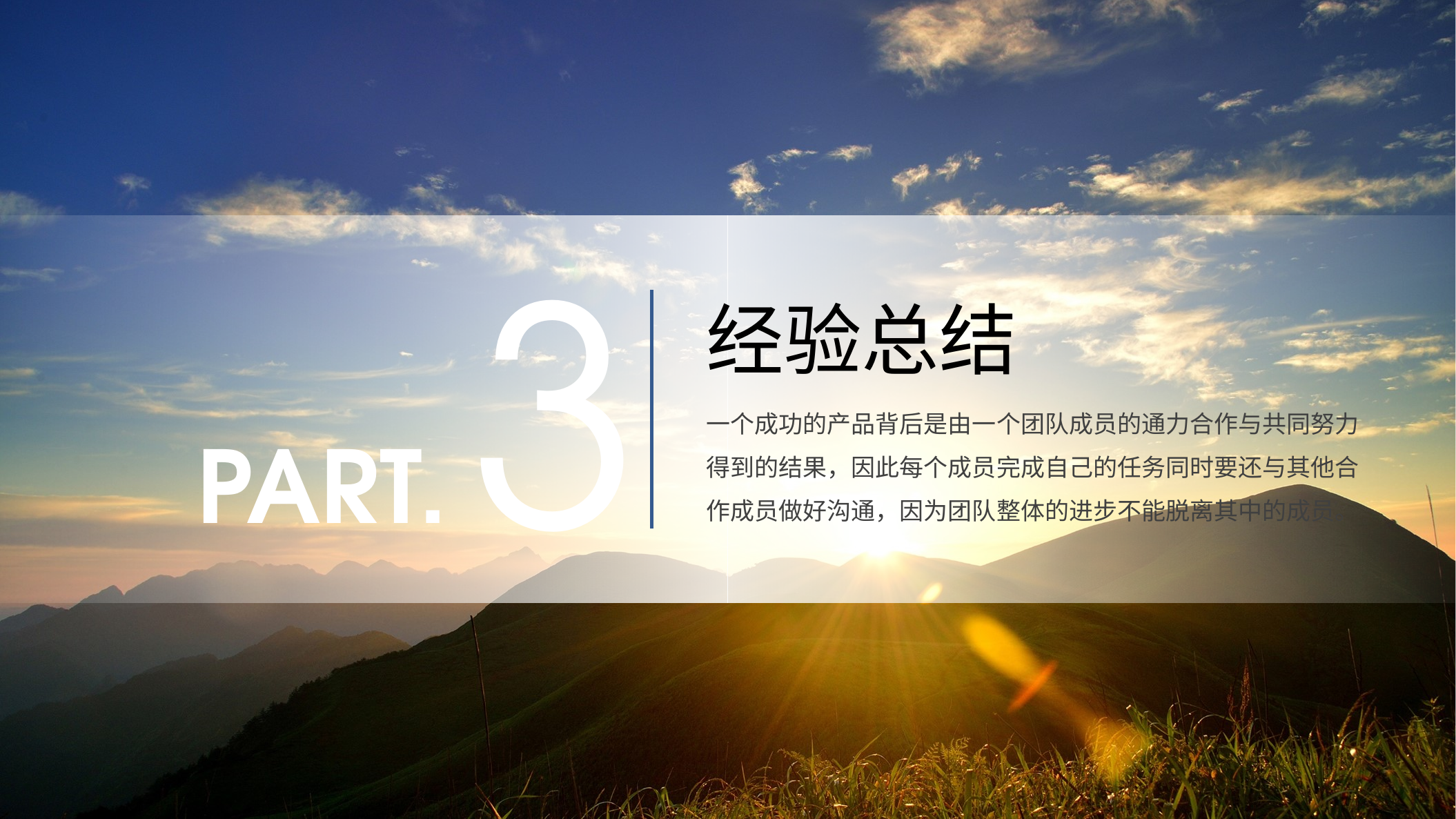

3
经验总结
一个成功的产品背后是由一个团队成员的通力合作与共同努力得到的结果，因此每个成员完成自己的任务同时要还与其他合作成员做好沟通，因为团队整体的进步不能脱离其中的成员。
PART.